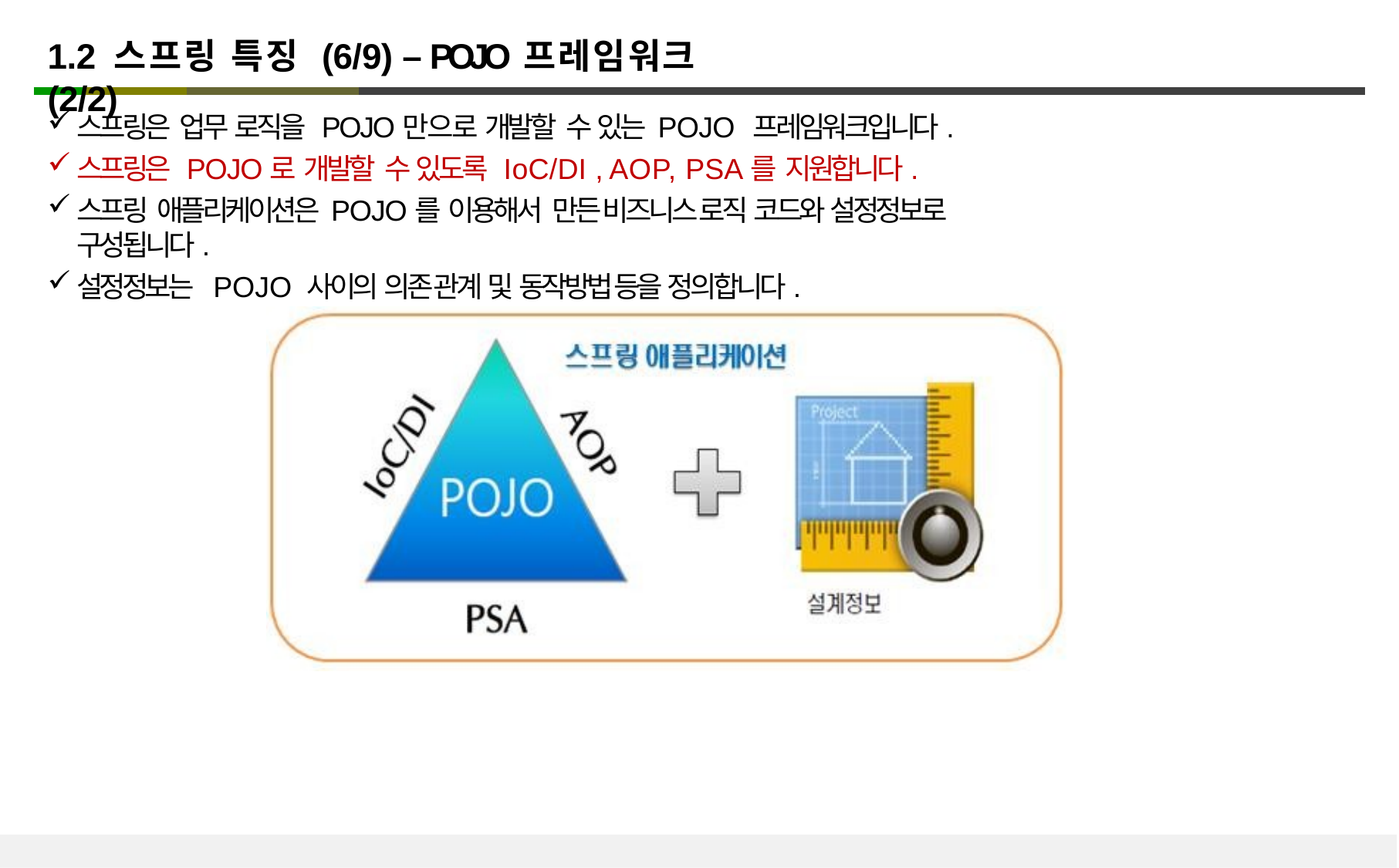

# 1.2 스프링 특징 (6/9) – POJO 프레임워크 (2/2)
스프링은 업무 로직을  POJO만으로 개발할  수 있는 POJO 프레임워크입니다.
스프링은 POJO로 개발할  수 있도록  IoC/DI , AOP, PSA를 지원합니다.
스프링 애플리케이션은 POJO를 이용해서  만든 비즈니스 로직 코드와 설정정보로 구성됩니다.
설정정보는  POJO 사이의  의존관계 및 동작방법 등을 정의합니다.